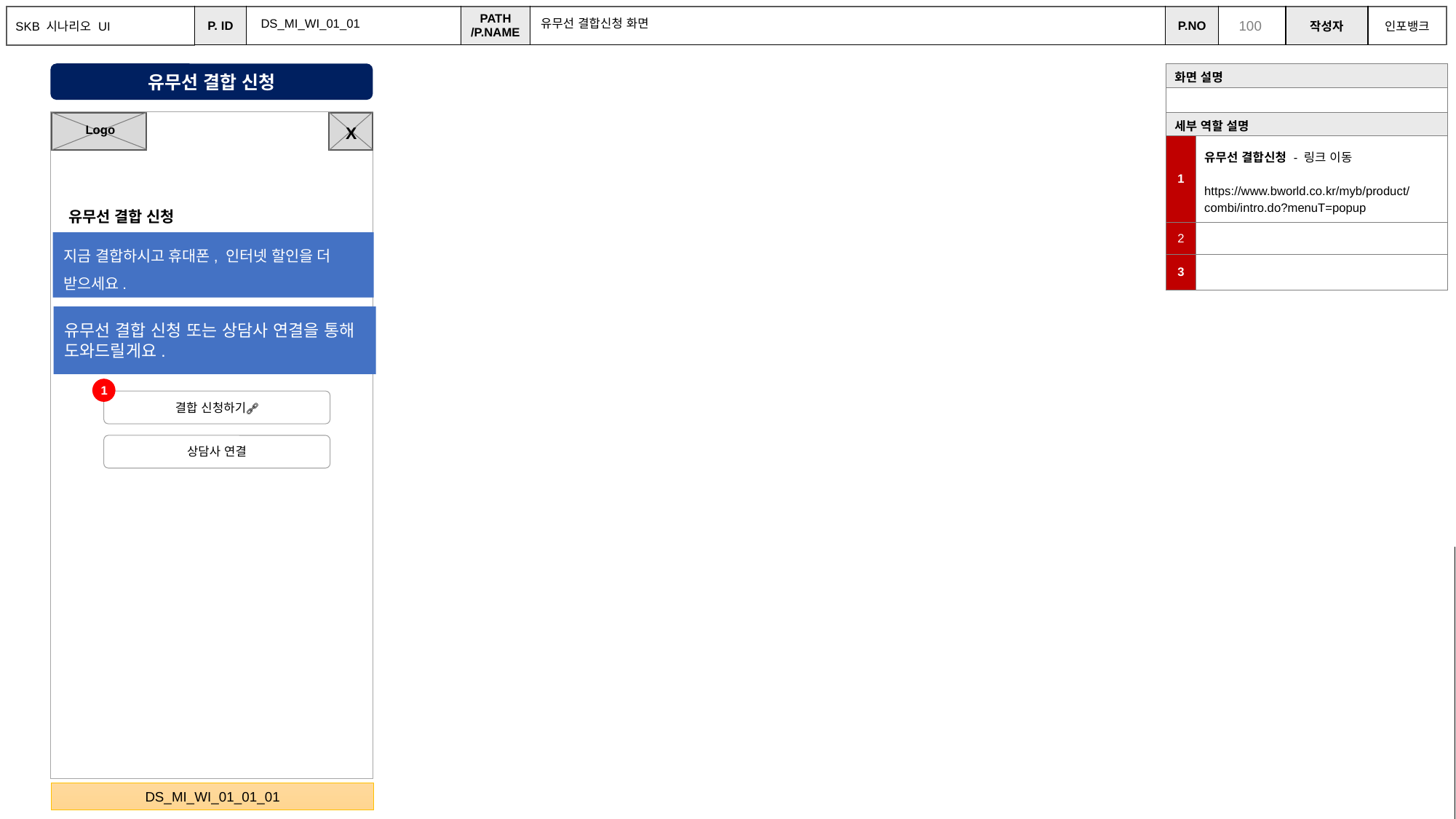

DS_MI_WI_01_01
유무선 결합신청 화면
유무선 결합 신청
| 화면 설명 |  |
| --- | --- |
|  |  |
| 세부 역할 설명 |  |
| 1 | 유무선 결합신청 - 링크 이동 https://www.bworld.co.kr/myb/product/combi/intro.do?menuT=popup |
| 2 |  |
| 3 |  |

X

Logo
유무선 결합 신청
지금 결합하시고 휴대폰, 인터넷 할인을 더 받으세요.
유무선 결합 신청 또는 상담사 연결을 통해 도와드릴게요.
1

결합 신청하기🔗

상담사 연결
대상 체크해서

가능하면 상담사 호전환버튼 제공해서 누르게끔 (누르면 전화 끊어지면서 화면 이동)

불가능하면 불가능 하다고 안내하고
상담사연결버튼 제공, 버튼 누르면 호전환
DS_MI_WI_01_01_01